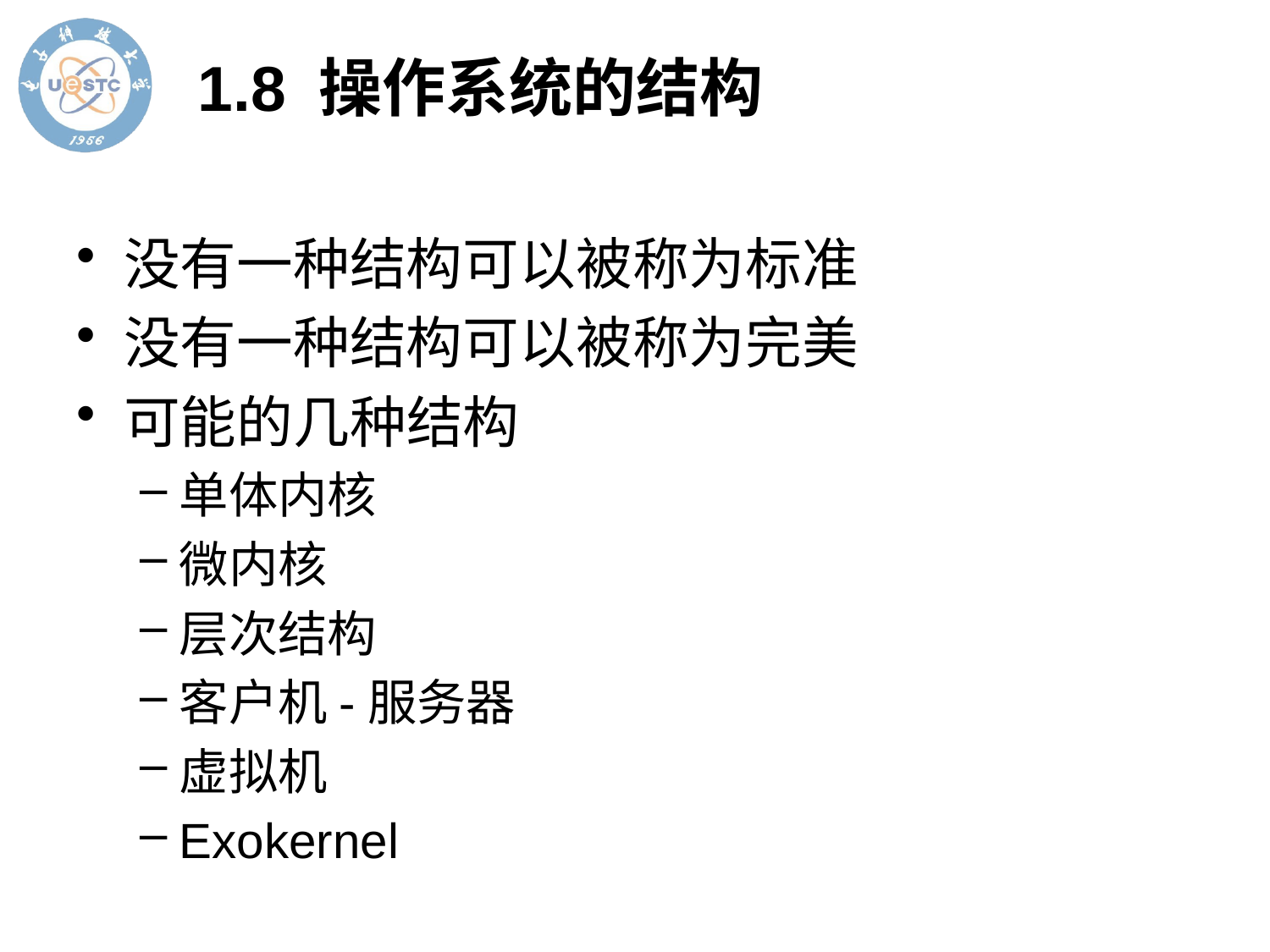

# 1.8 操作系统的结构
没有一种结构可以被称为标准
没有一种结构可以被称为完美
可能的几种结构
单体内核
微内核
层次结构
客户机-服务器
虚拟机
Exokernel